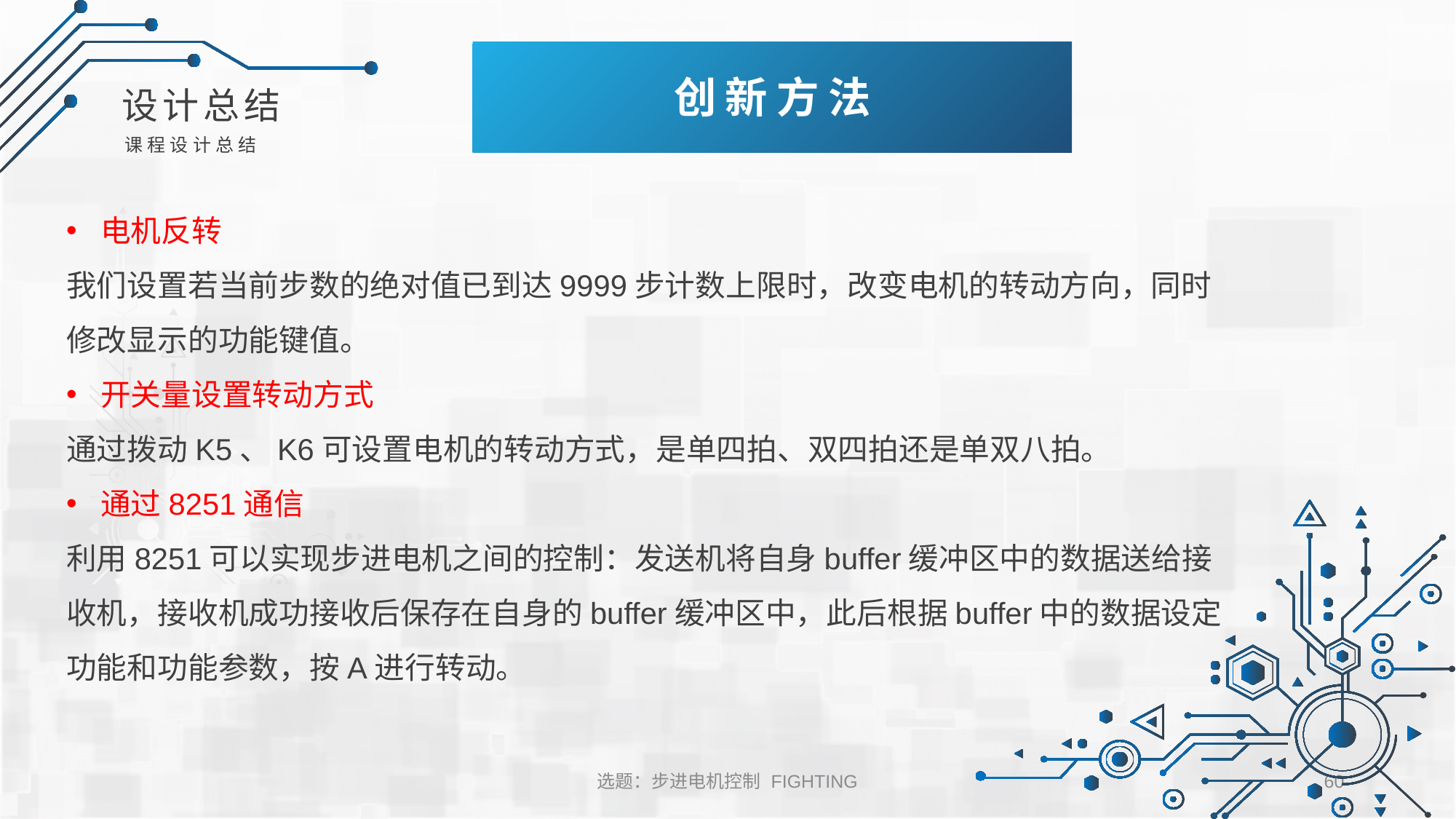

创新方法
序模块组成
设计总结
课程设计总结
电机反转
我们设置若当前步数的绝对值已到达9999步计数上限时，改变电机的转动方向，同时修改显示的功能键值。
开关量设置转动方式
通过拨动K5、K6可设置电机的转动方式，是单四拍、双四拍还是单双八拍。
通过8251通信
利用8251可以实现步进电机之间的控制：发送机将自身buffer缓冲区中的数据送给接收机，接收机成功接收后保存在自身的buffer缓冲区中，此后根据buffer中的数据设定功能和功能参数，按A进行转动。

选题：步进电机控制 FIGHTING
60